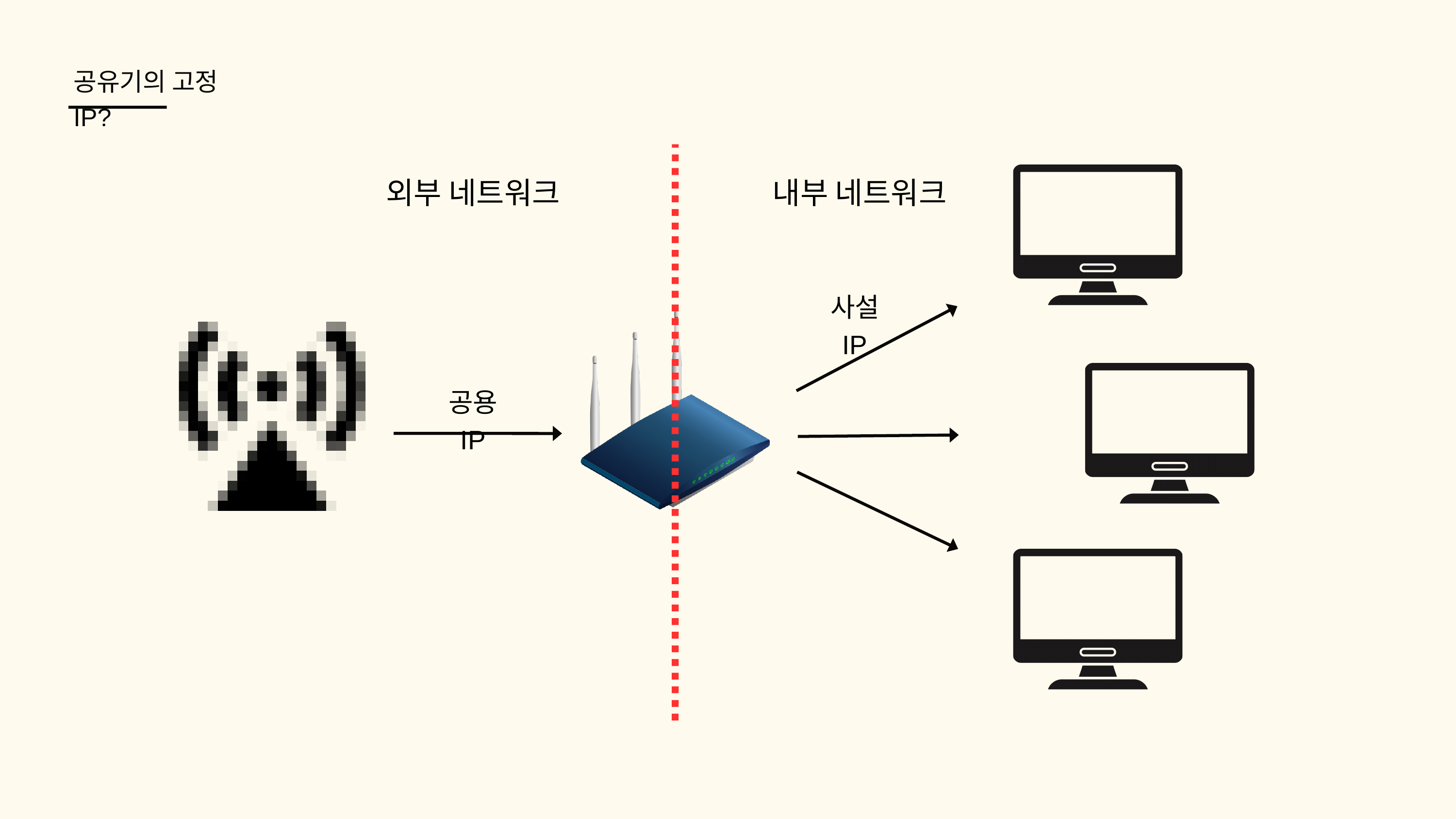

공유기의 고정 IP?

외부 네트워크
내부 네트워크
사설 IP

공용 IP